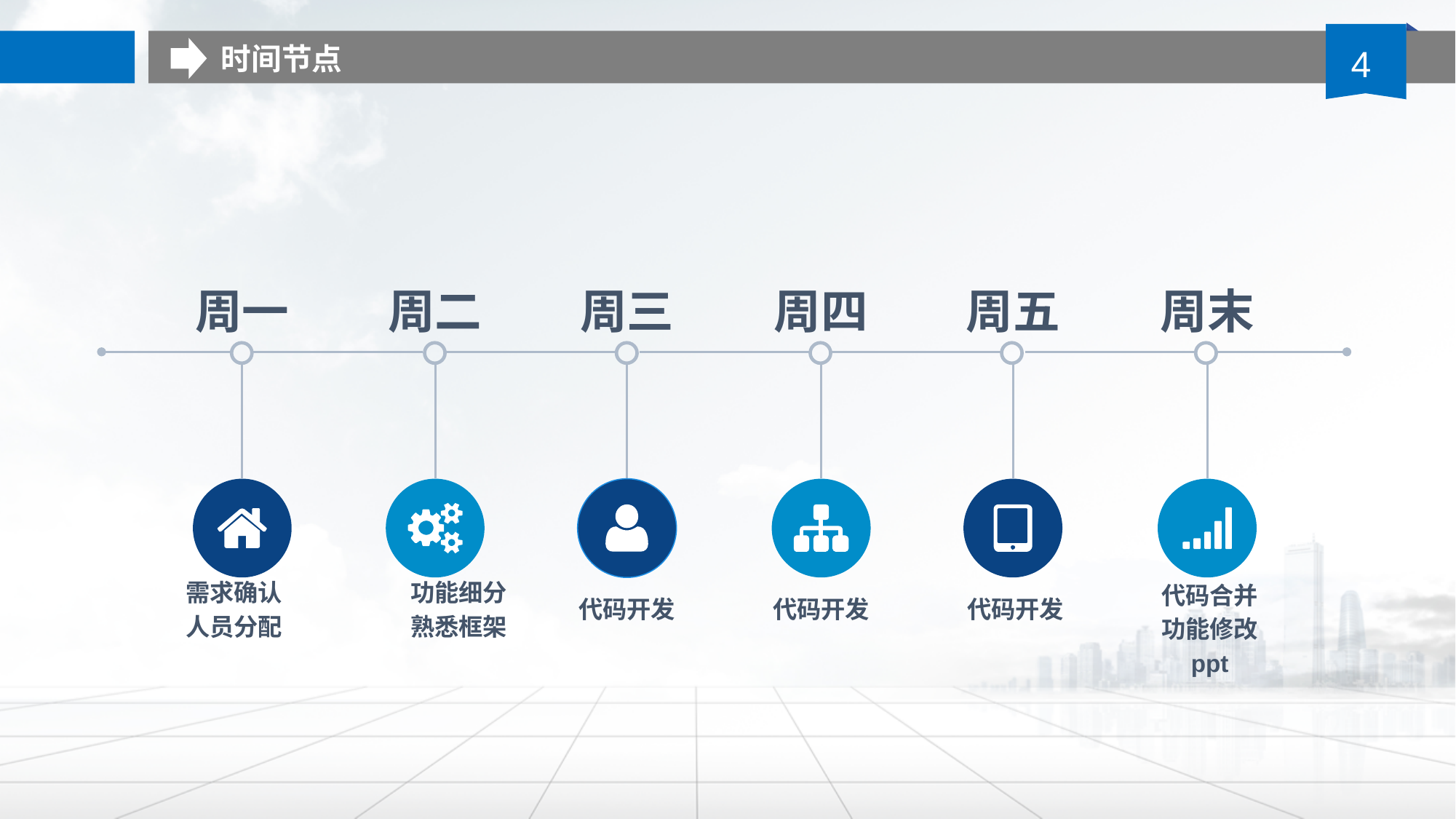

时间节点
4

周一
周二
周三
周四
周五
周末

需求确认
人员分配
功能细分
熟悉框架
代码合并
功能修改
ppt
代码开发
代码开发
代码开发